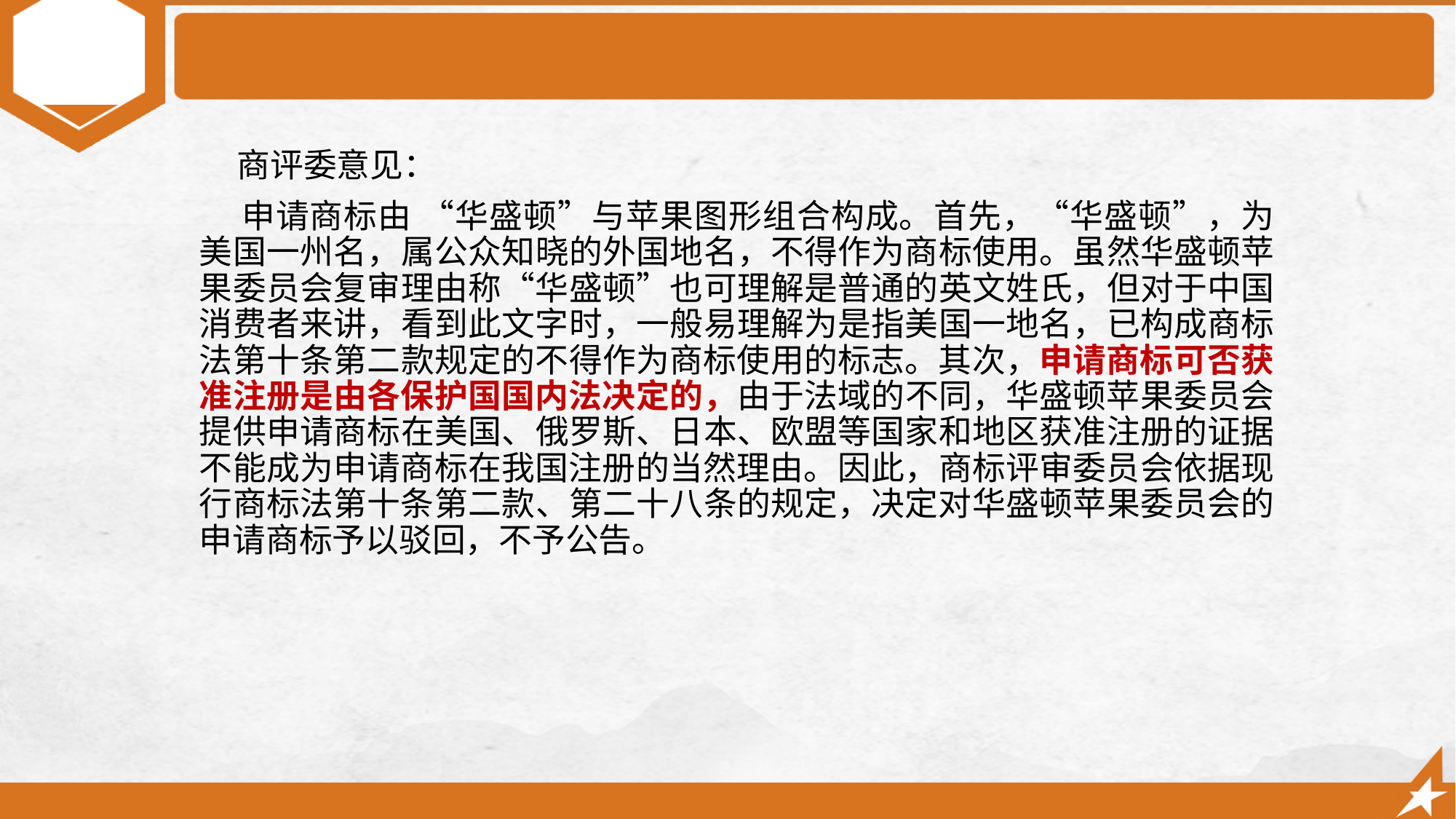

商评委意见：
    申请商标由 “华盛顿”与苹果图形组合构成。首先，“华盛顿”，为美国一州名，属公众知晓的外国地名，不得作为商标使用。虽然华盛顿苹果委员会复审理由称“华盛顿”也可理解是普通的英文姓氏，但对于中国消费者来讲，看到此文字时，一般易理解为是指美国一地名，已构成商标法第十条第二款规定的不得作为商标使用的标志。其次，申请商标可否获准注册是由各保护国国内法决定的，由于法域的不同，华盛顿苹果委员会提供申请商标在美国、俄罗斯、日本、欧盟等国家和地区获准注册的证据不能成为申请商标在我国注册的当然理由。因此，商标评审委员会依据现行商标法第十条第二款、第二十八条的规定，决定对华盛顿苹果委员会的申请商标予以驳回，不予公告。